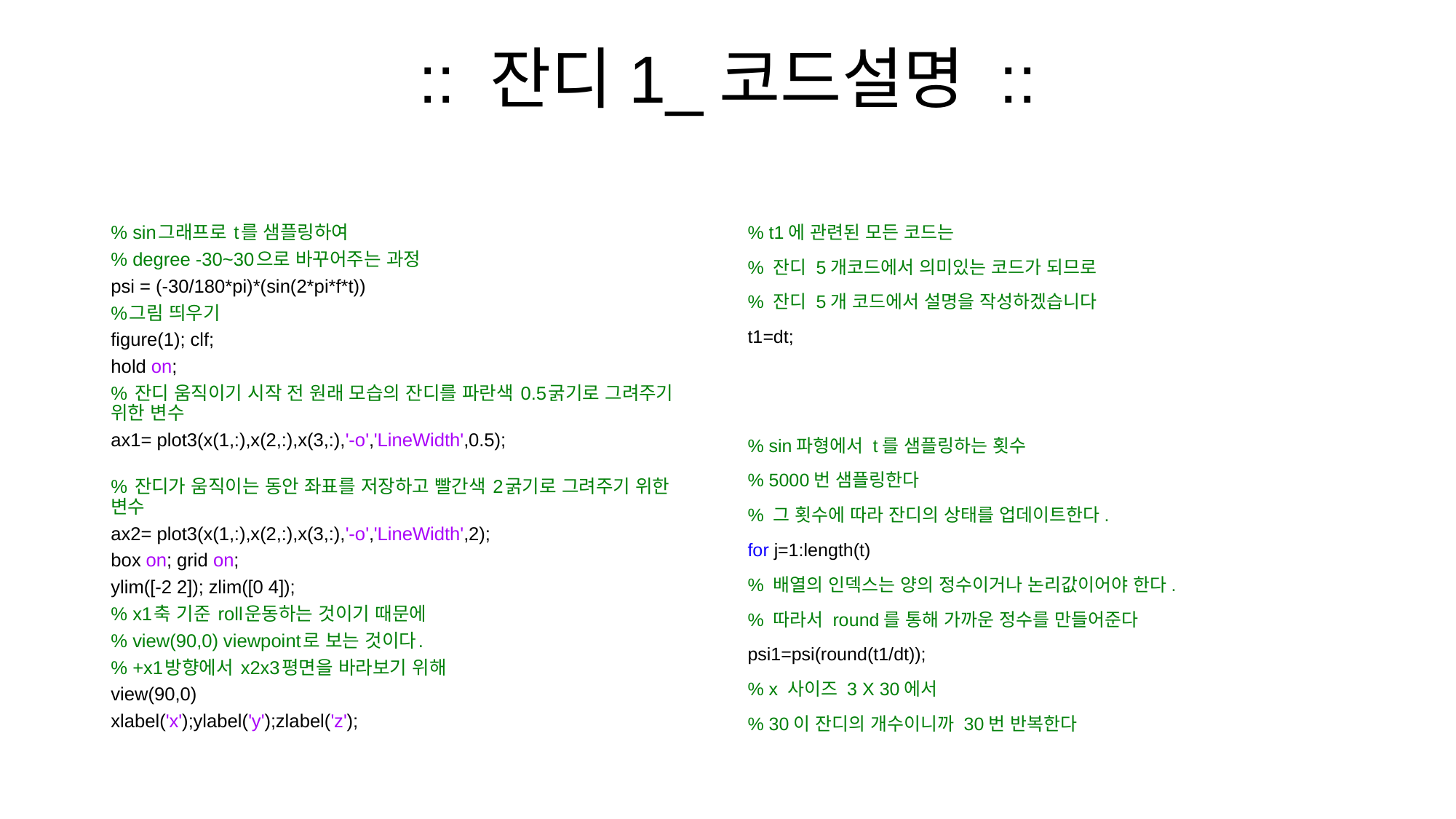

# :: 잔디1_코드설명 ::
% sin그래프로 t를 샘플링하여
% degree -30~30으로 바꾸어주는 과정
psi = (-30/180*pi)*(sin(2*pi*f*t))
%그림 띄우기
figure(1); clf;
hold on;
% 잔디 움직이기 시작 전 원래 모습의 잔디를 파란색 0.5굵기로 그려주기 위한 변수
ax1= plot3(x(1,:),x(2,:),x(3,:),'-o','LineWidth',0.5);
% 잔디가 움직이는 동안 좌표를 저장하고 빨간색 2굵기로 그려주기 위한 변수
ax2= plot3(x(1,:),x(2,:),x(3,:),'-o','LineWidth',2);
box on; grid on;
ylim([-2 2]); zlim([0 4]);
% x1축 기준 roll운동하는 것이기 때문에
% view(90,0) viewpoint로 보는 것이다.
% +x1방향에서 x2x3평면을 바라보기 위해
view(90,0)
xlabel('x');ylabel('y');zlabel('z');
% t1에 관련된 모든 코드는
% 잔디 5개코드에서 의미있는 코드가 되므로
% 잔디 5개 코드에서 설명을 작성하겠습니다
t1=dt;

% sin파형에서 t를 샘플링하는 횟수
% 5000번 샘플링한다
% 그 횟수에 따라 잔디의 상태를 업데이트한다.
for j=1:length(t)
% 배열의 인덱스는 양의 정수이거나 논리값이어야 한다.
% 따라서 round를 통해 가까운 정수를 만들어준다
psi1=psi(round(t1/dt));
% x 사이즈 3 X 30에서
% 30이 잔디의 개수이니까 30번 반복한다